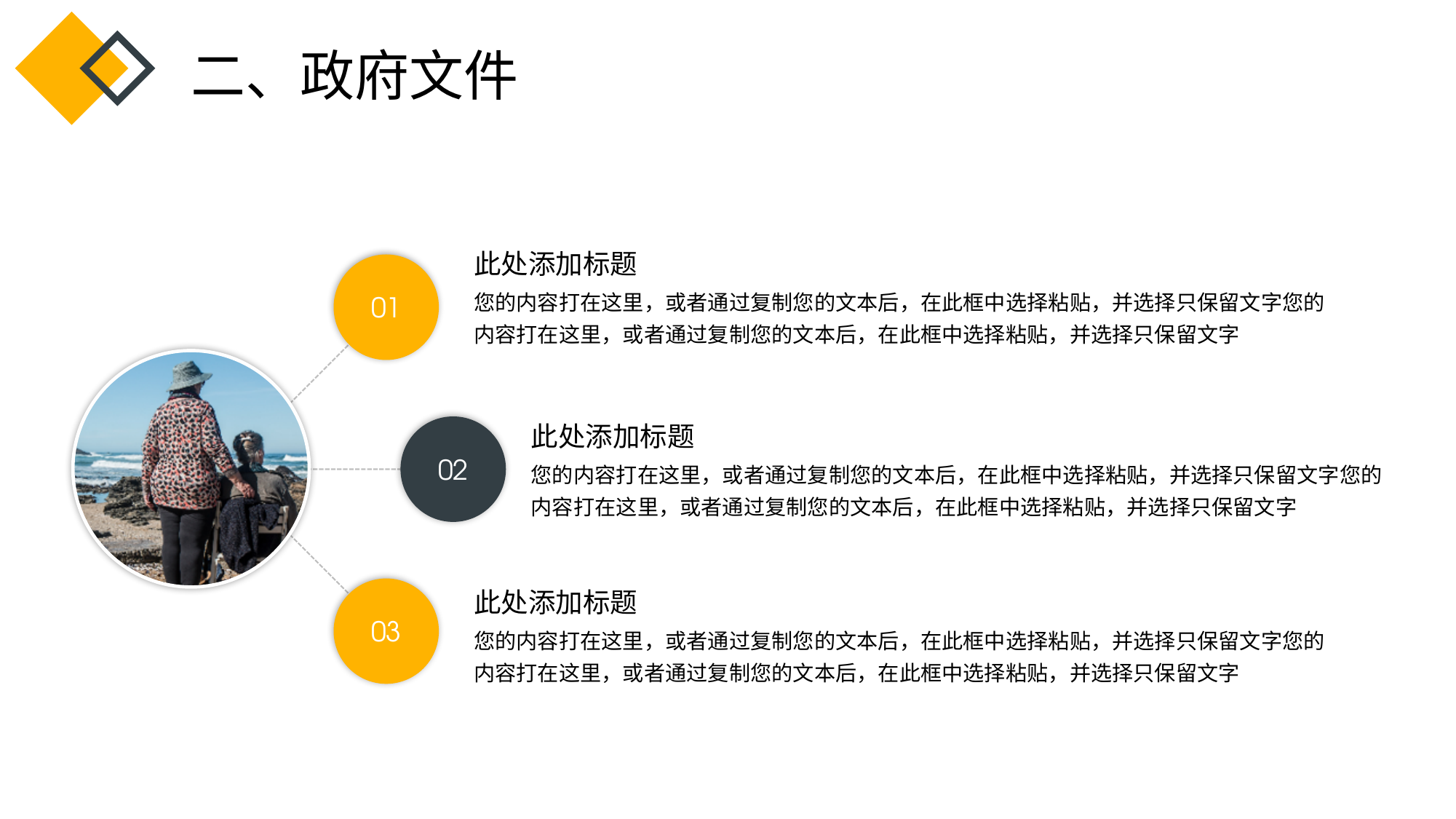

二、政府文件

此处添加标题
您的内容打在这里，或者通过复制您的文本后，在此框中选择粘贴，并选择只保留文字您的内容打在这里，或者通过复制您的文本后，在此框中选择粘贴，并选择只保留文字
01

02
此处添加标题
您的内容打在这里，或者通过复制您的文本后，在此框中选择粘贴，并选择只保留文字您的内容打在这里，或者通过复制您的文本后，在此框中选择粘贴，并选择只保留文字

03
此处添加标题
您的内容打在这里，或者通过复制您的文本后，在此框中选择粘贴，并选择只保留文字您的内容打在这里，或者通过复制您的文本后，在此框中选择粘贴，并选择只保留文字